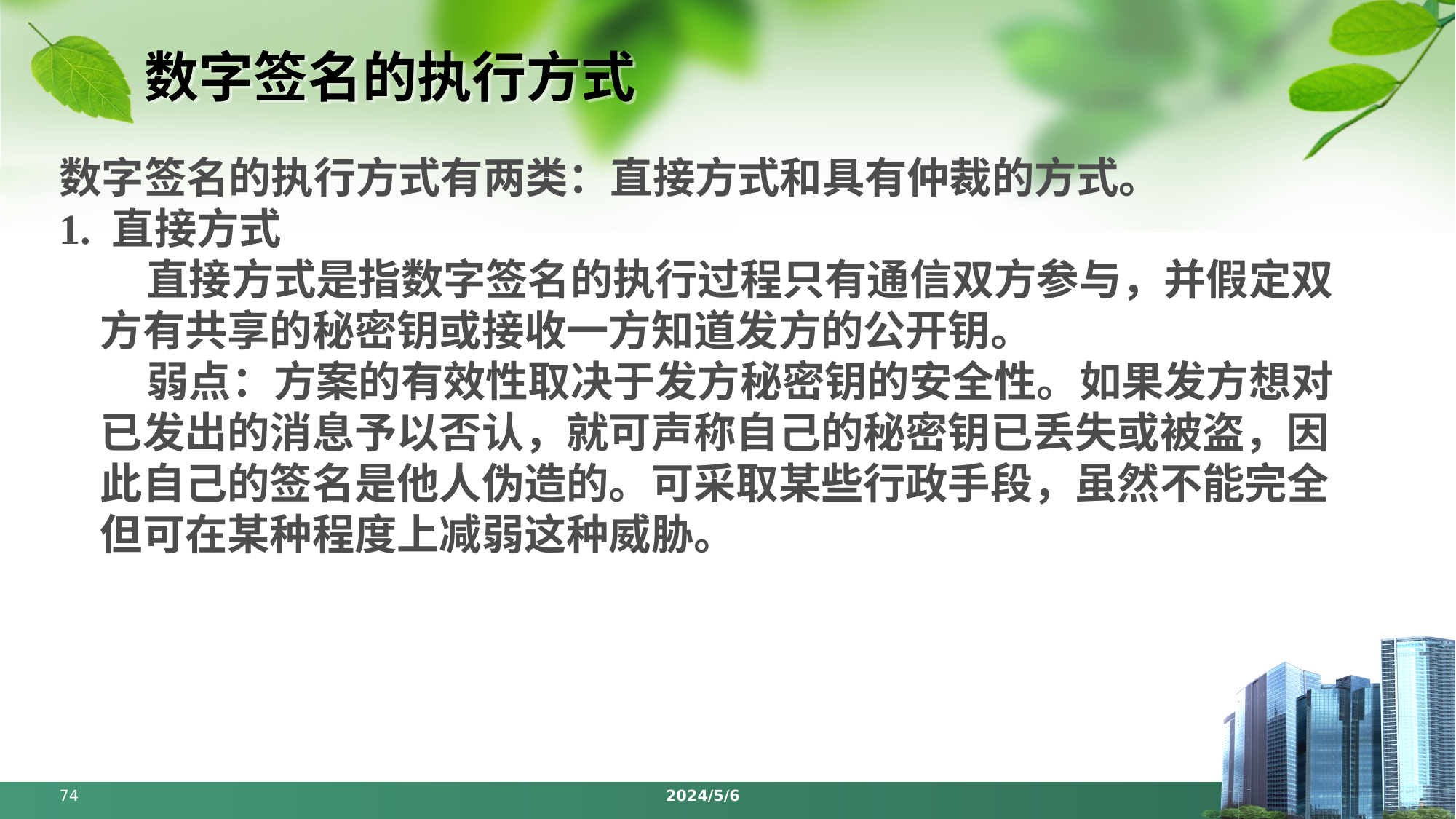

# 数字签名的执行方式
数字签名的执行方式有两类：直接方式和具有仲裁的方式。
1. 直接方式
        直接方式是指数字签名的执行过程只有通信双方参与，并假定双方有共享的秘密钥或接收一方知道发方的公开钥。
        弱点：方案的有效性取决于发方秘密钥的安全性。如果发方想对已发出的消息予以否认，就可声称自己的秘密钥已丢失或被盗，因此自己的签名是他人伪造的。可采取某些行政手段，虽然不能完全但可在某种程度上减弱这种威胁。

74
2024/5/6